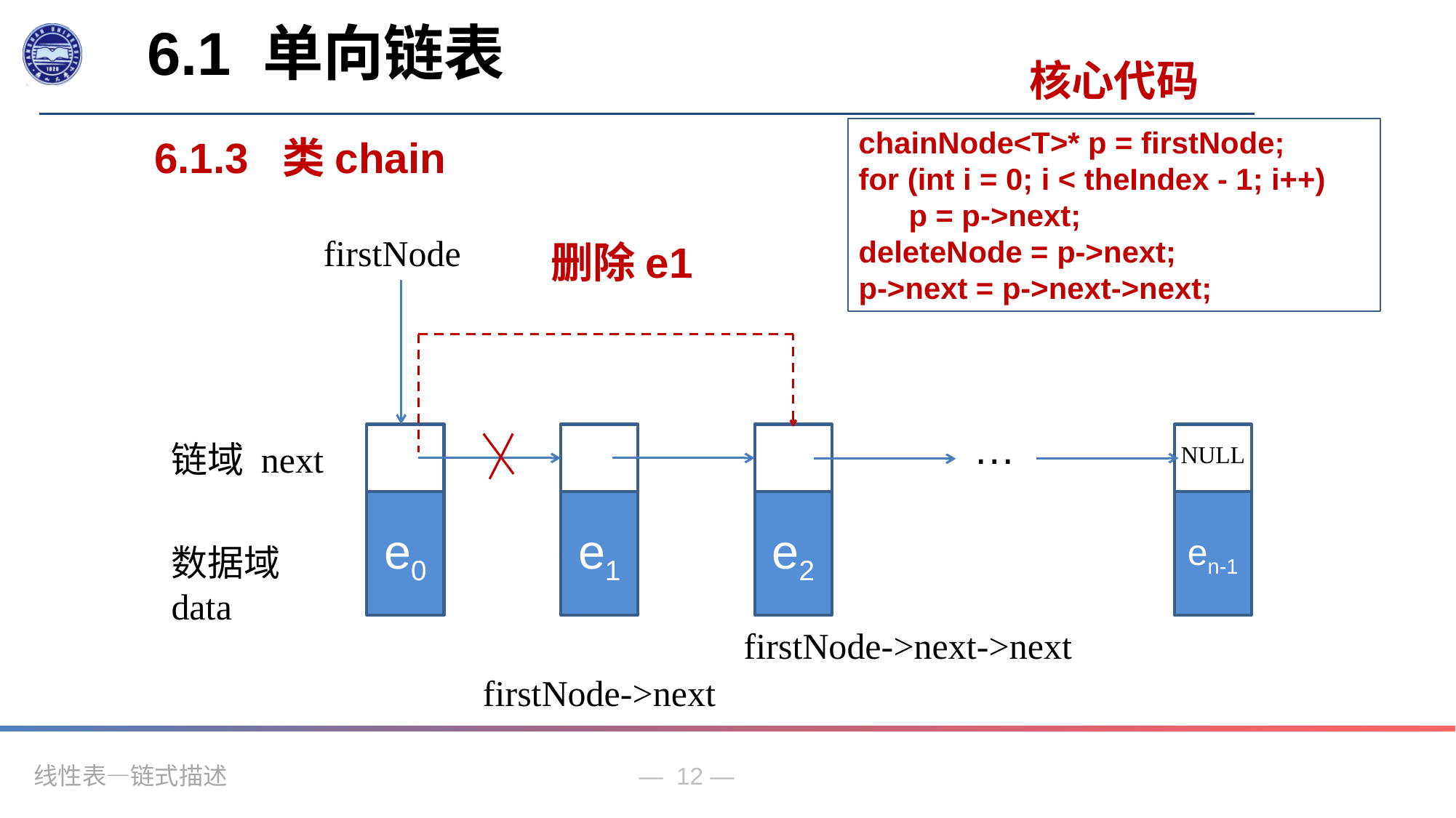

6.1 单向链表
核心代码
chainNode<T>* p = firstNode;
for (int i = 0; i < theIndex - 1; i++)
      p = p->next;
deleteNode = p->next;
p->next = p->next->next;
6.1.3  类chain
firstNode
删除e1
…

e0

e1

e2

en-1
链域 next
NULL
数据域 data
firstNode->next->next
firstNode->next